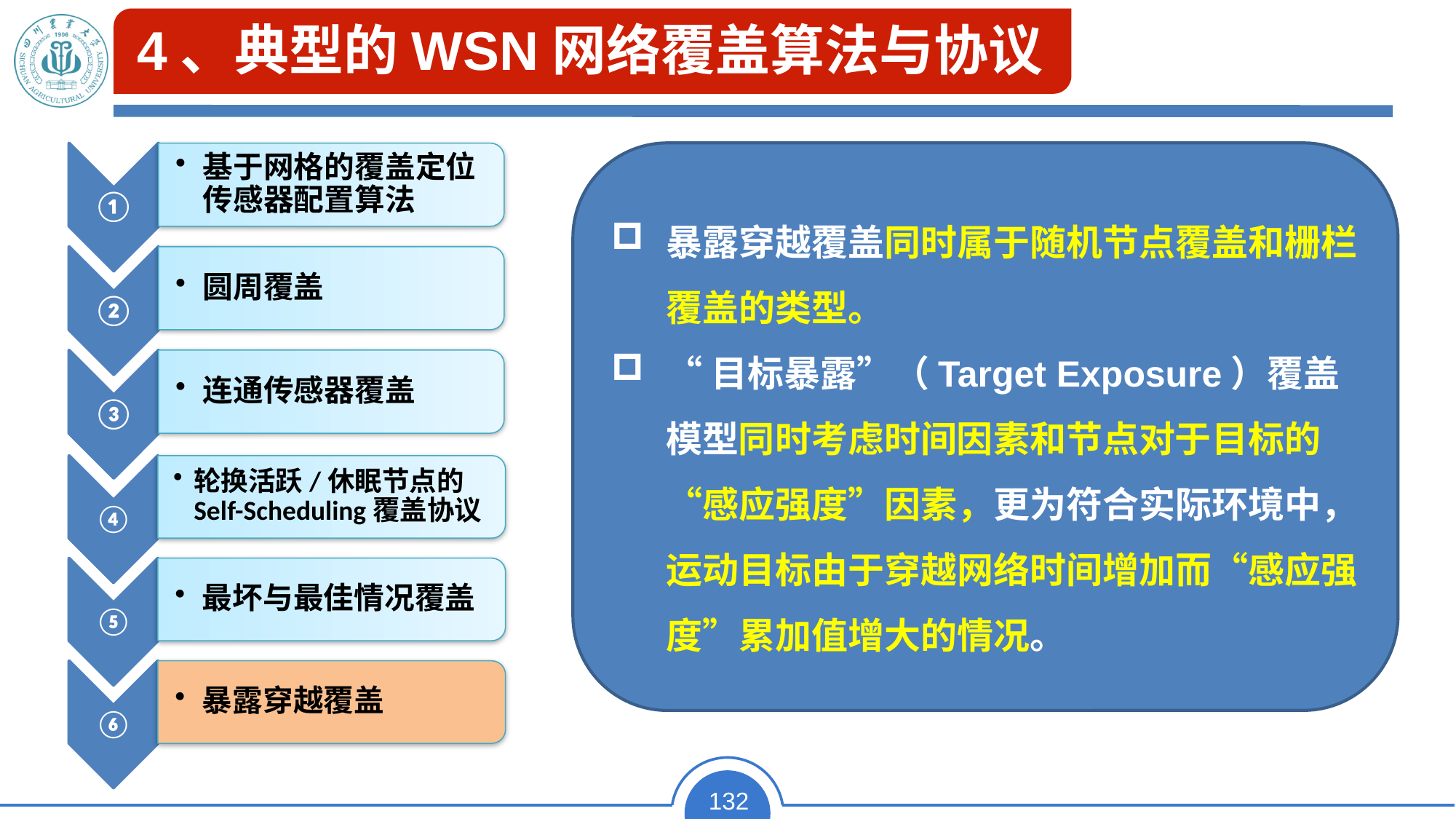

# 4、典型的WSN网络覆盖算法与协议
暴露穿越覆盖同时属于随机节点覆盖和栅栏覆盖的类型。
“目标暴露”（Target Exposure）覆盖模型同时考虑时间因素和节点对于目标的“感应强度”因素，更为符合实际环境中，运动目标由于穿越网络时间增加而“感应强度”累加值增大的情况。
①
基于网格的覆盖定位传感器配置算法
②
圆周覆盖
③
连通传感器覆盖
④
轮换活跃/休眠节点的Self-Scheduling覆盖协议
⑤
最坏与最佳情况覆盖
⑥
暴露穿越覆盖